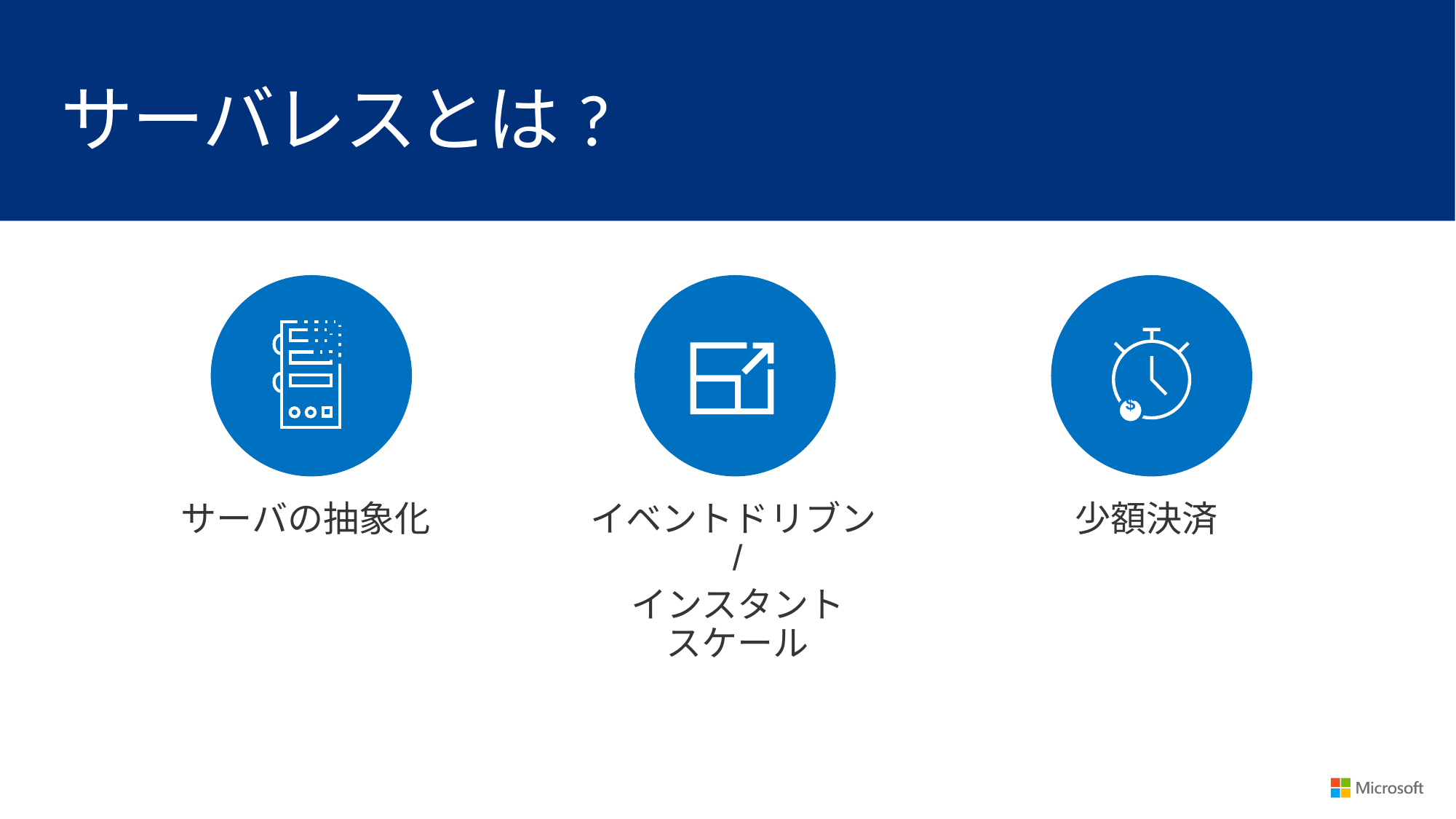

サーバレスとは?

$
サーバの抽象化
イベントドリブン/
インスタント
スケール
少額決済